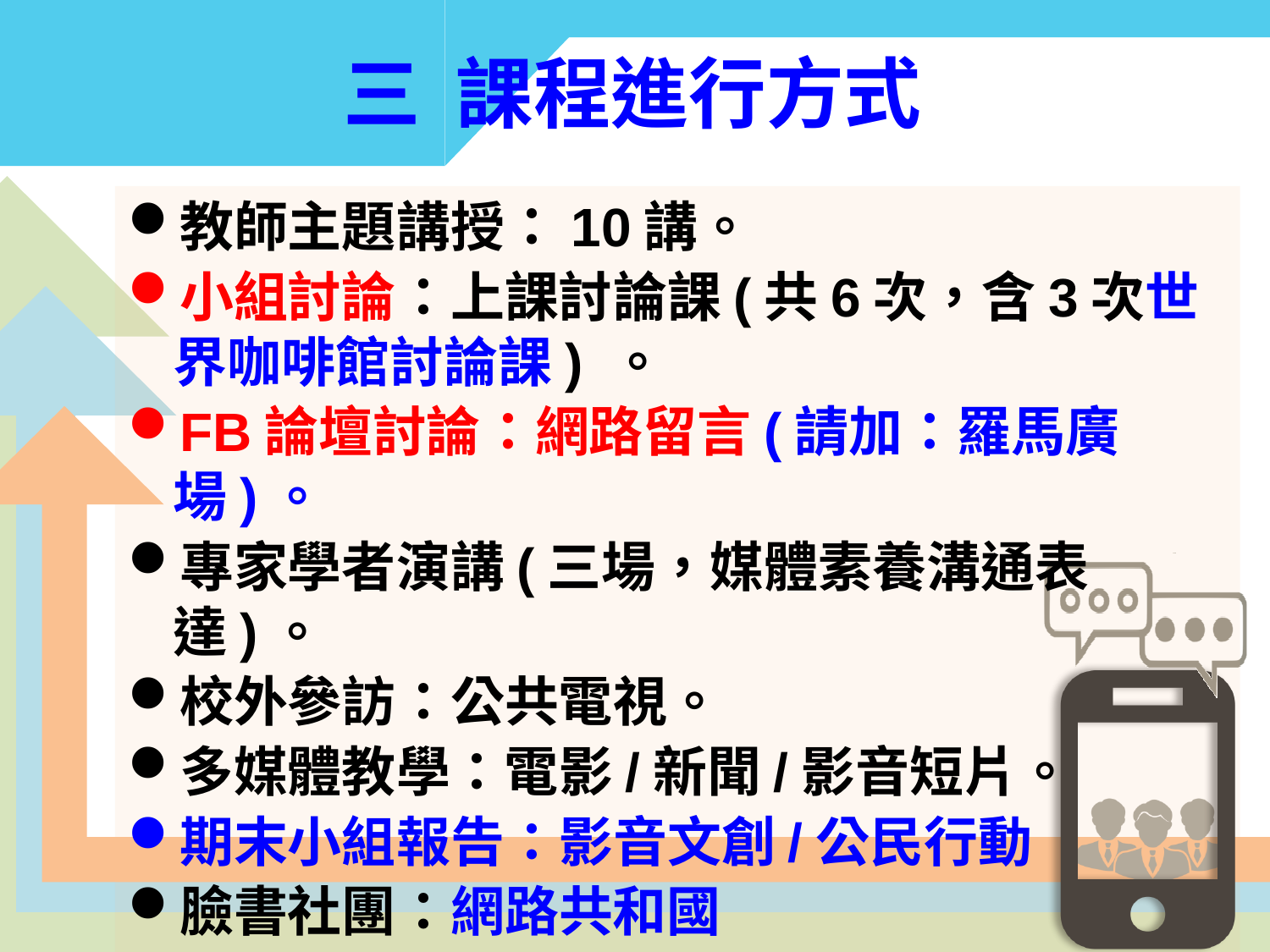

三  課程進行方式
教師主題講授：10講。
小組討論：上課討論課(共6次，含3次世界咖啡館討論課) 。
FB論壇討論：網路留言(請加：羅馬廣場)。
專家學者演講(三場，媒體素養溝通表達)。
校外參訪：公共電視。
多媒體教學：電影/新聞/影音短片。
期末小組報告：影音文創/公民行動
臉書社團：網路共和國